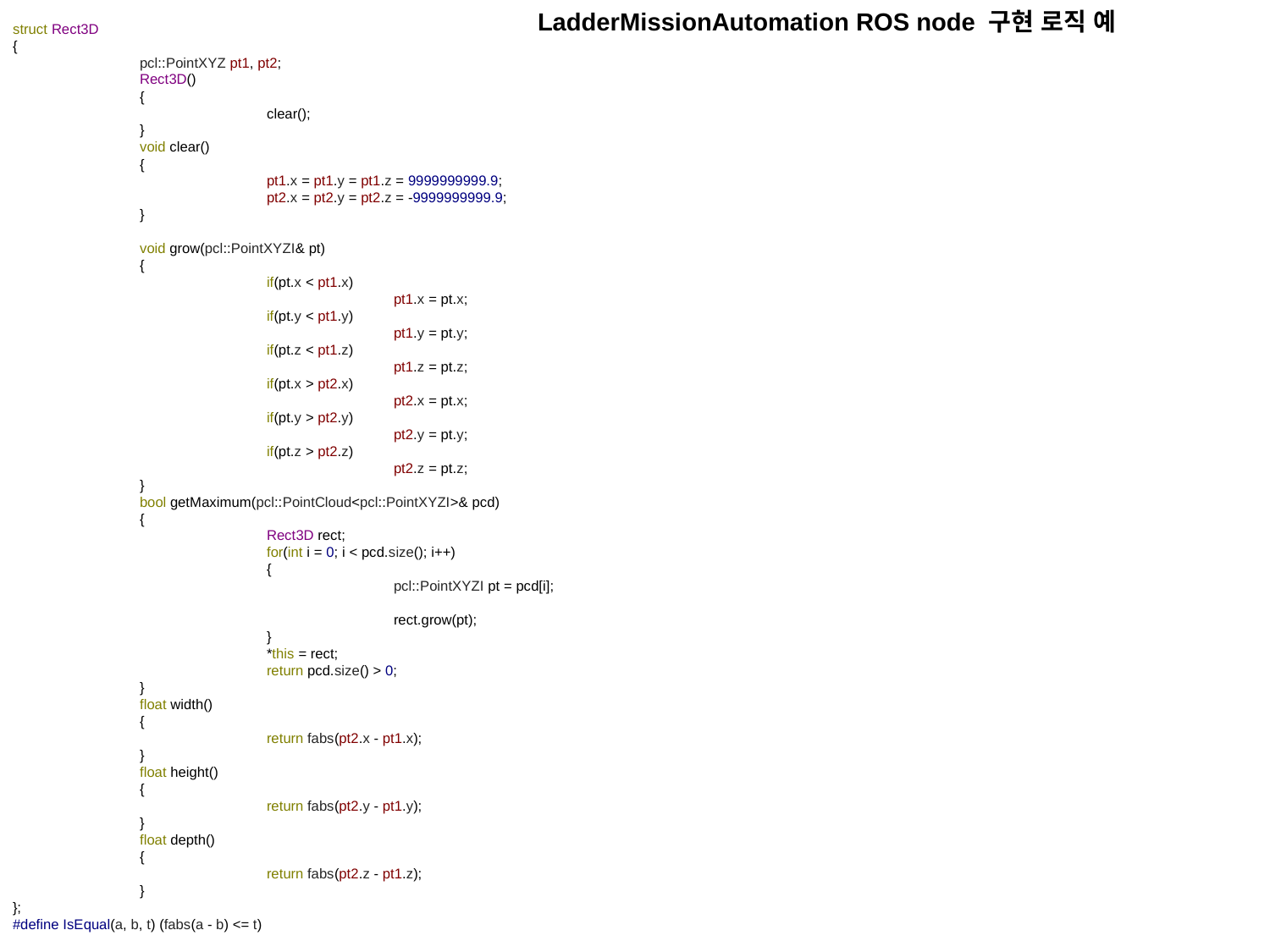

LadderMissionAutomation ROS node 구현 로직 예
struct Rect3D
{
	pcl::PointXYZ pt1, pt2;
	Rect3D()
	{
		clear();
	}
	void clear()
	{
		pt1.x = pt1.y = pt1.z = 9999999999.9;
		pt2.x = pt2.y = pt2.z = -9999999999.9;
	}

	void grow(pcl::PointXYZI& pt)
	{
		if(pt.x < pt1.x)
			pt1.x = pt.x;
		if(pt.y < pt1.y)
			pt1.y = pt.y;
		if(pt.z < pt1.z)
			pt1.z = pt.z;
		if(pt.x > pt2.x)
			pt2.x = pt.x;
		if(pt.y > pt2.y)
			pt2.y = pt.y;
		if(pt.z > pt2.z)
			pt2.z = pt.z;
	}
	bool getMaximum(pcl::PointCloud<pcl::PointXYZI>& pcd)
	{
		Rect3D rect;
		for(int i = 0; i < pcd.size(); i++)
		{
			pcl::PointXYZI pt = pcd[i];

			rect.grow(pt);
		}
		*this = rect;
		return pcd.size() > 0;
	}
	float width()
	{
		return fabs(pt2.x - pt1.x);
	}
	float height()
	{
		return fabs(pt2.y - pt1.y);
	}
	float depth()
	{
		return fabs(pt2.z - pt1.z);
	}
};
#define IsEqual(a, b, t) (fabs(a - b) <= t)